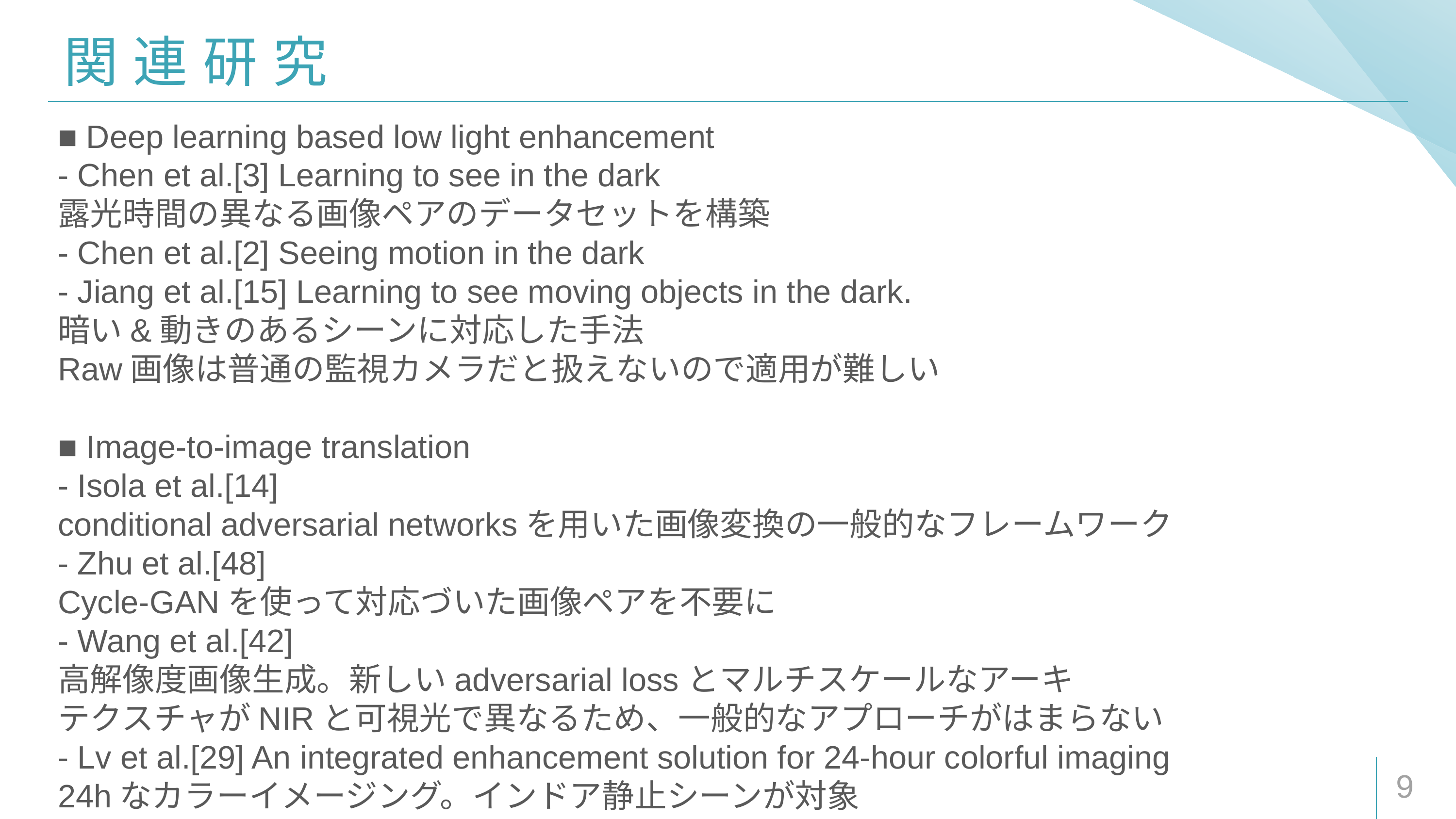

# 関連研究
■ Deep learning based low light enhancement
- Chen et al.[3] Learning to see in the dark
露光時間の異なる画像ペアのデータセットを構築
- Chen et al.[2] Seeing motion in the dark
- Jiang et al.[15] Learning to see moving objects in the dark.
暗い&動きのあるシーンに対応した手法
Raw画像は普通の監視カメラだと扱えないので適用が難しい

■ Image-to-image translation
- Isola et al.[14]
conditional adversarial networksを用いた画像変換の一般的なフレームワーク
- Zhu et al.[48]
Cycle-GANを使って対応づいた画像ペアを不要に
- Wang et al.[42]
高解像度画像生成。新しいadversarial lossとマルチスケールなアーキ
テクスチャがNIRと可視光で異なるため、一般的なアプローチがはまらない
- Lv et al.[29] An integrated enhancement solution for 24-hour colorful imaging
24hなカラーイメージング。インドア静止シーンが対象
9